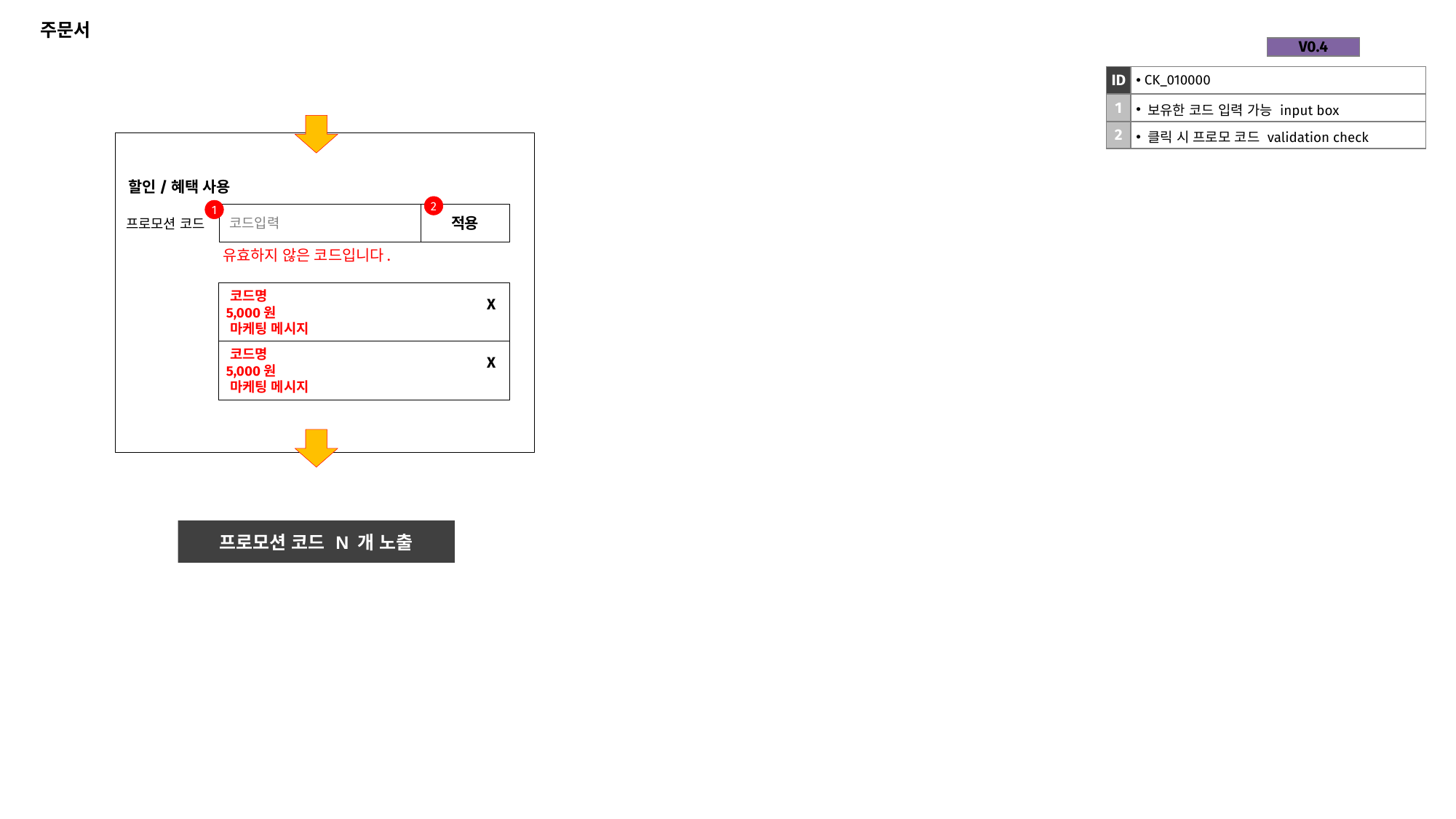

# 주문서
| V0.4 |
| --- |
| ID | CK\_010000 |
| --- | --- |
| 1 | 보유한 코드 입력 가능 input box |
| 2 | 클릭 시 프로모 코드 validation check |

할인/혜택 사용
2
1
 코드입력
적용
프로모션 코드
유효하지 않은 코드입니다.
 코드명
 5,000원
 마케팅 메시지
X
 코드명
 5,000원
 마케팅 메시지
X

프로모션 코드 N 개 노출